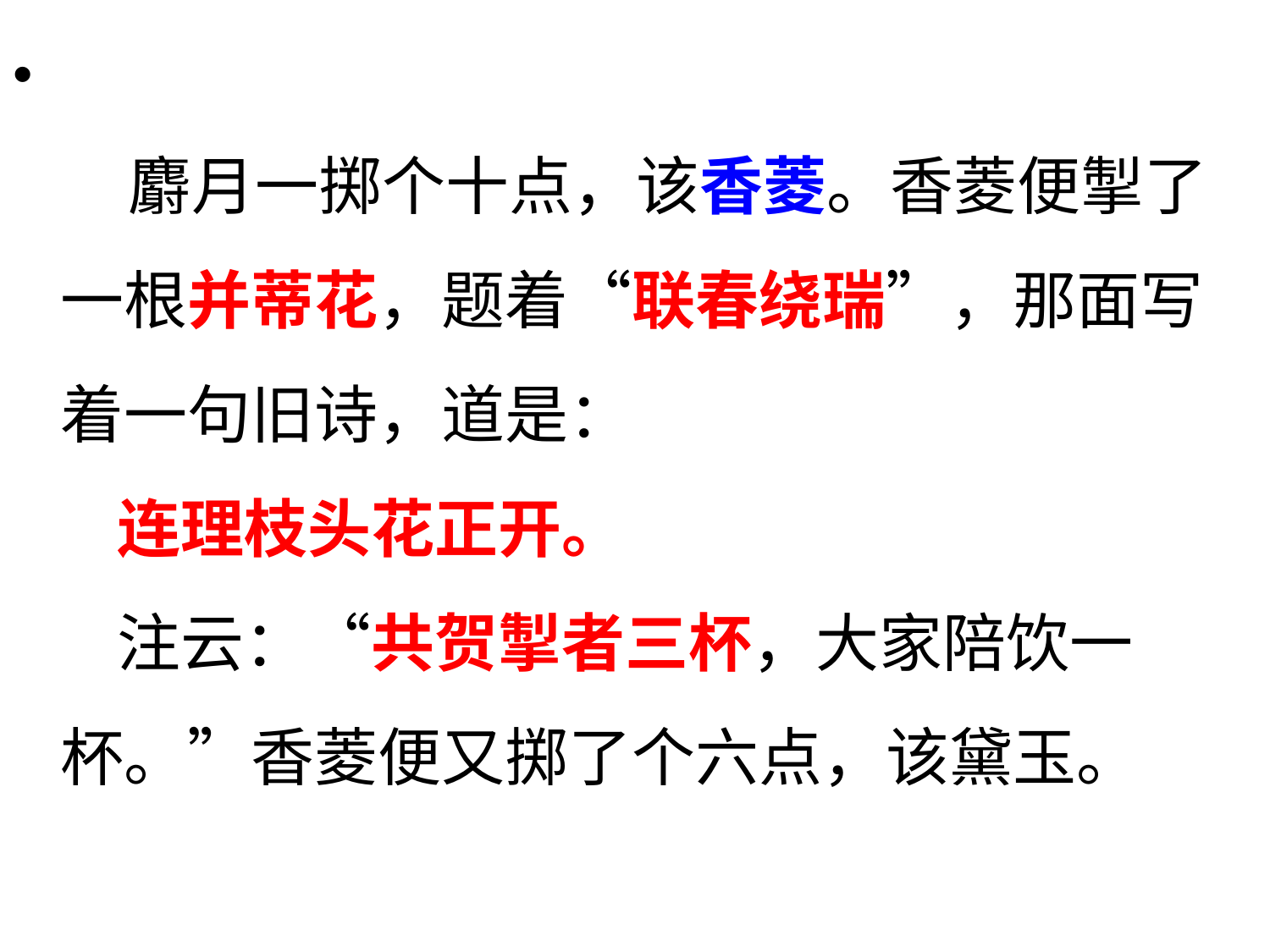

麝月一掷个十点，该香菱。香菱便掣了一根并蒂花，题着“联春绕瑞”，那面写着一句旧诗，道是：
    连理枝头花正开。
    注云：“共贺掣者三杯，大家陪饮一杯。”香菱便又掷了个六点，该黛玉。